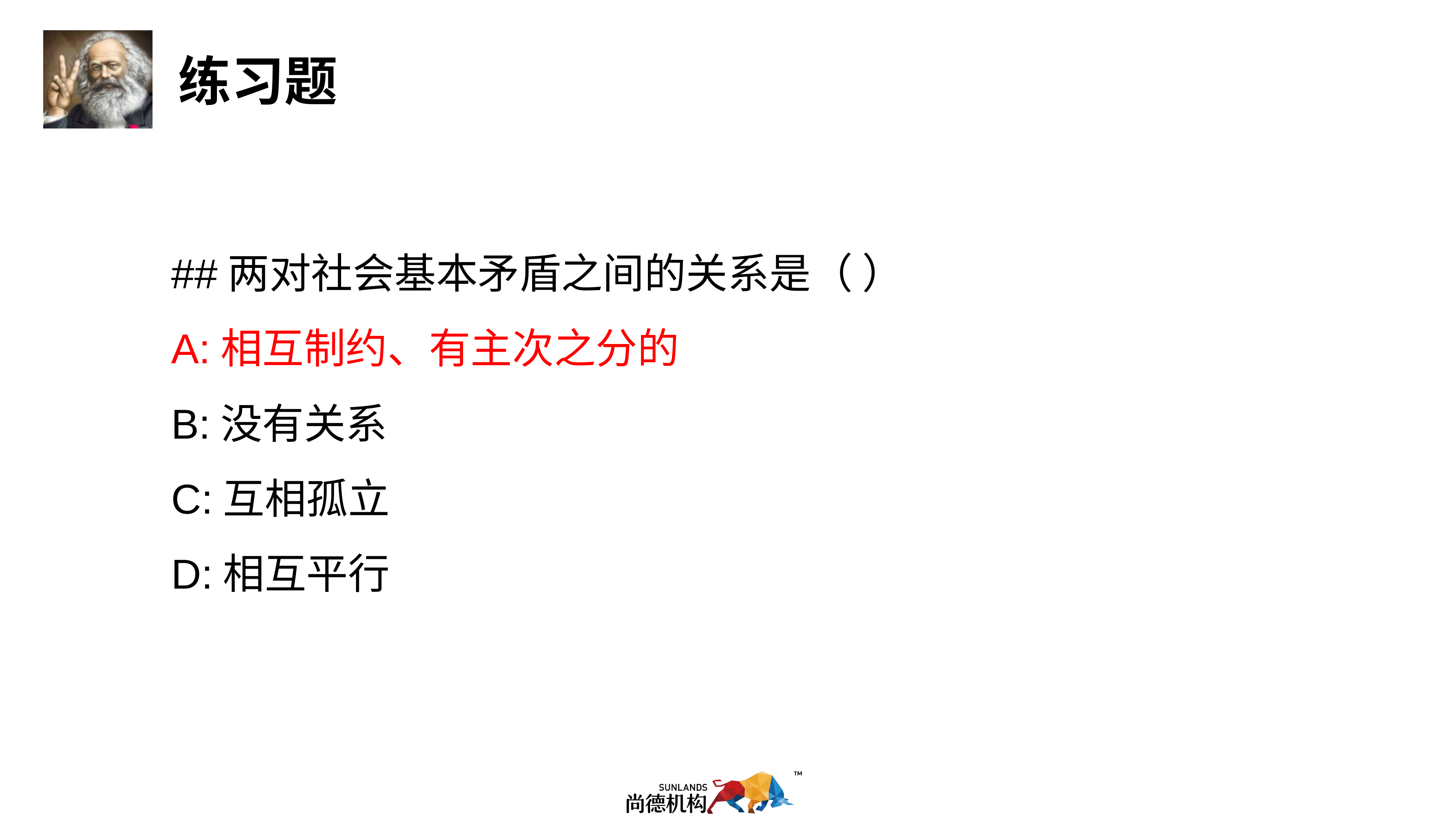

##两对社会基本矛盾之间的关系是（ ）
A:相互制约、有主次之分的
B:没有关系
C:互相孤立
D:相互平行